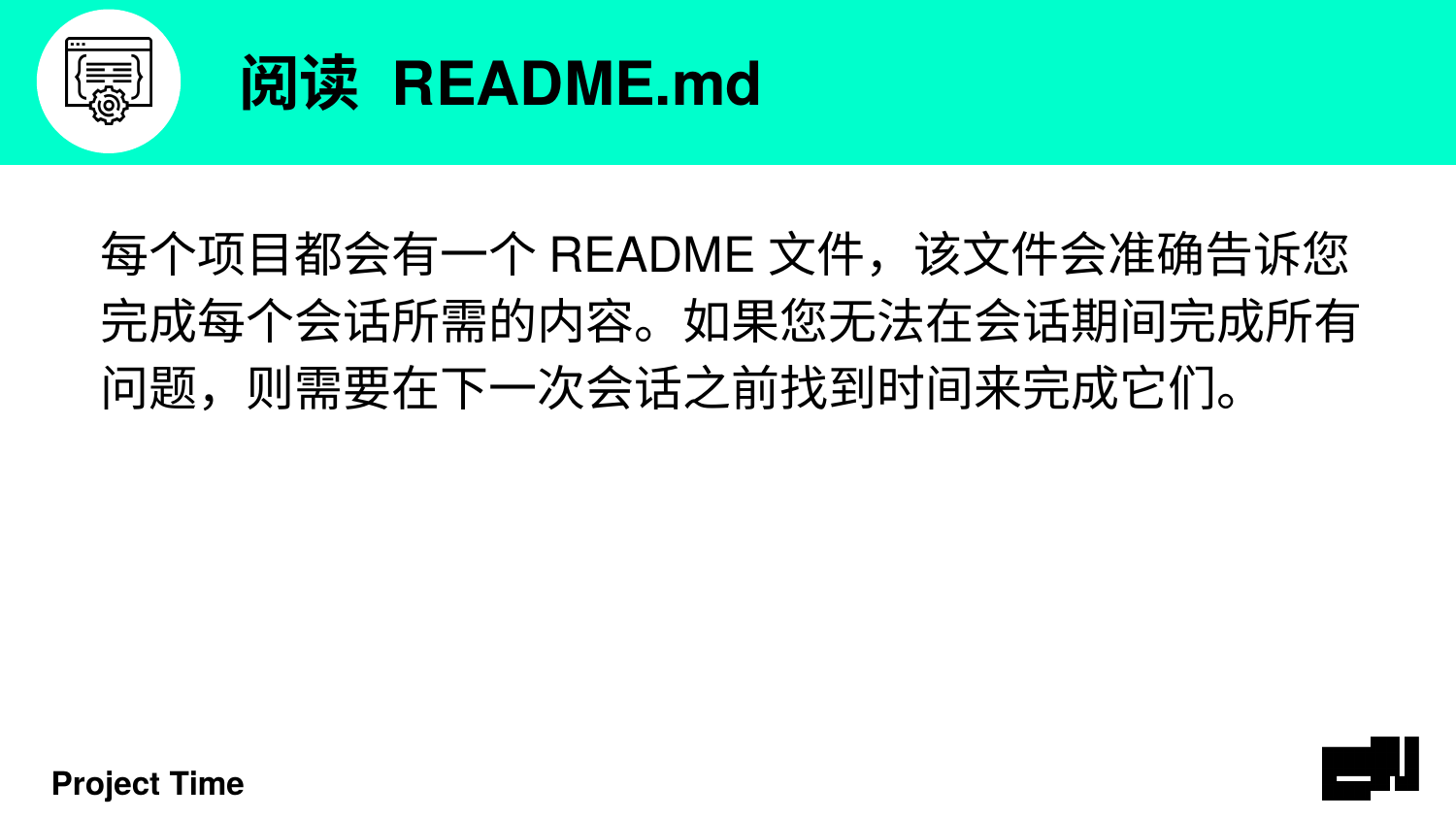

# 阅读 README.md
每个项目都会有一个README文件，该文件会准确告诉您完成每个会话所需的内容。如果您无法在会话期间完成所有问题，则需要在下一次会话之前找到时间来完成它们。